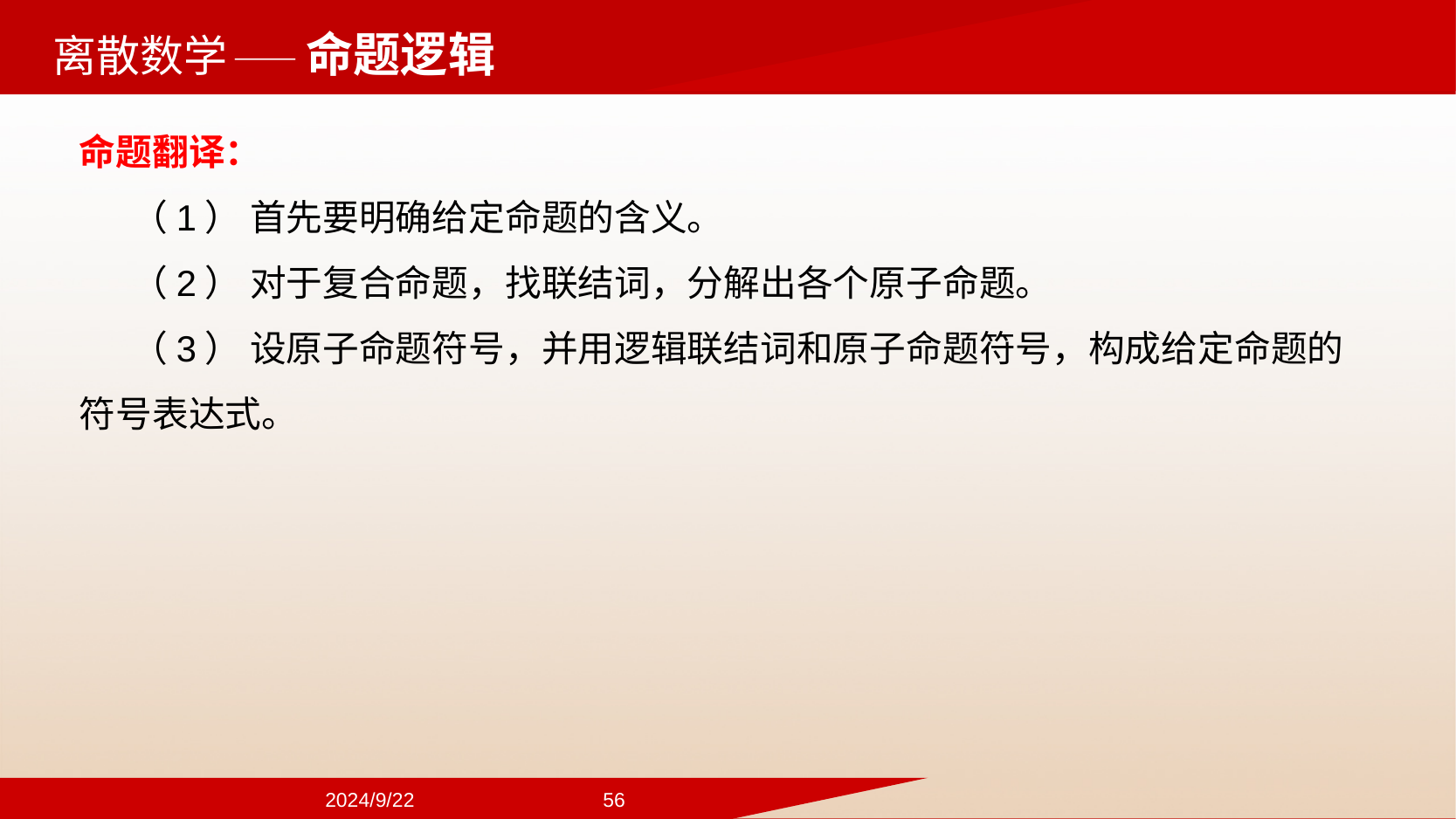

——命题逻辑
命题翻译：
（1） 首先要明确给定命题的含义。
（2） 对于复合命题，找联结词，分解出各个原子命题。
（3） 设原子命题符号，并用逻辑联结词和原子命题符号，构成给定命题的符号表达式。
2024/9/22
56